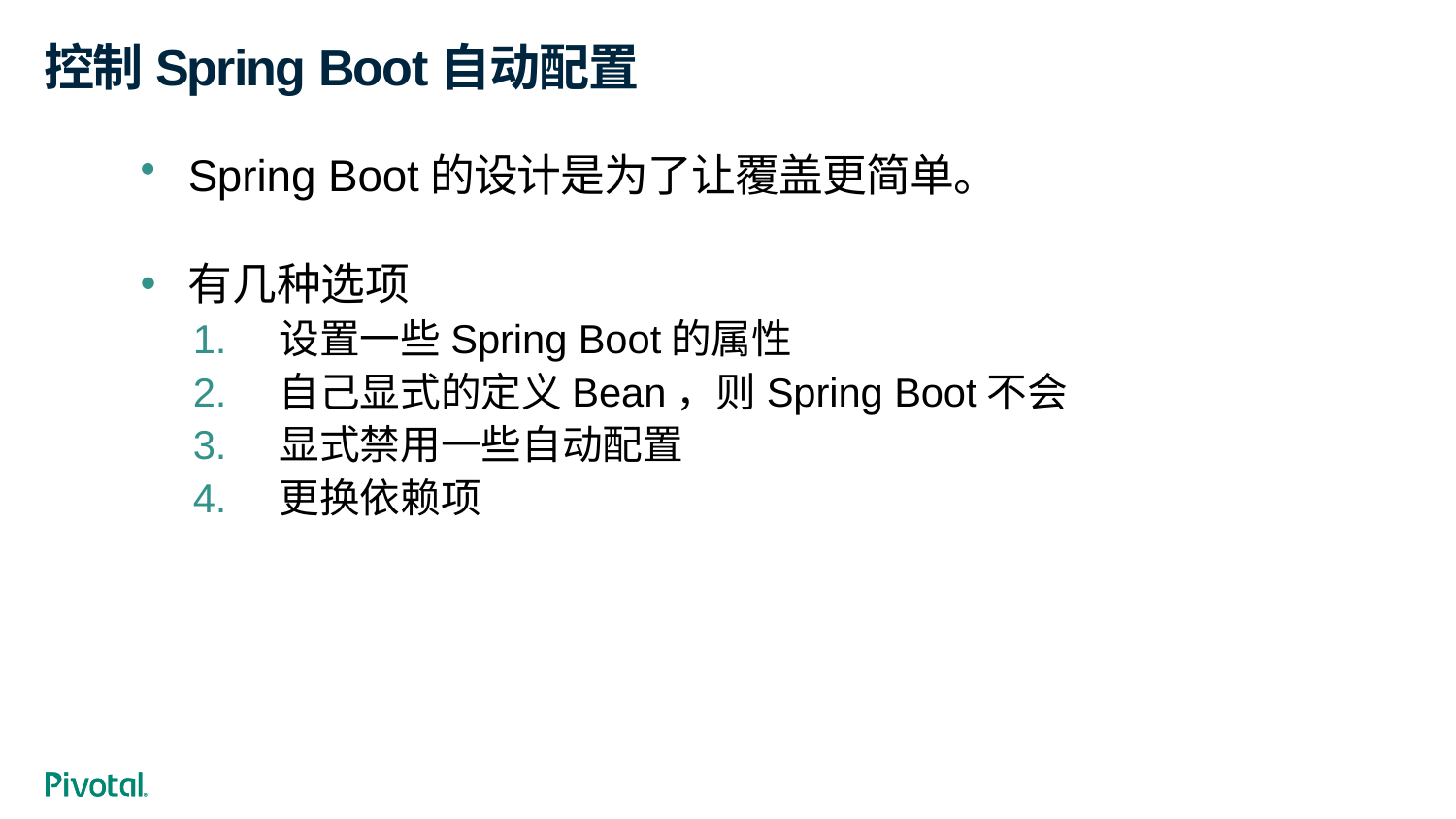

# 控制Spring Boot自动配置
Spring Boot的设计是为了让覆盖更简单。

有几种选项
设置一些Spring Boot的属性
自己显式的定义Bean，则Spring Boot不会
显式禁用一些自动配置
更换依赖项
23